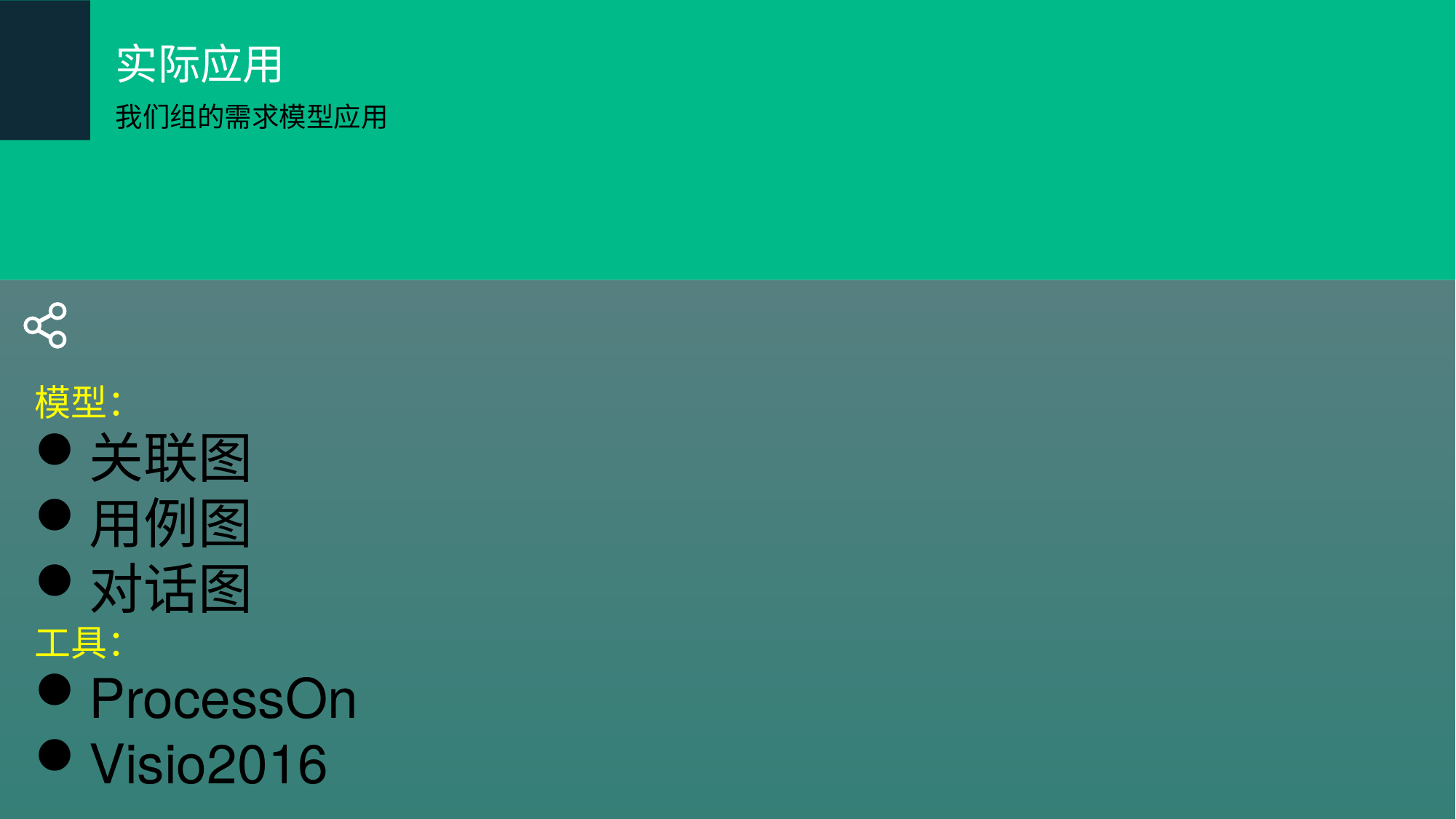

实际应用
我们组的需求模型应用

模型：
关联图
用例图
对话图
工具：
ProcessOn
Visio2016